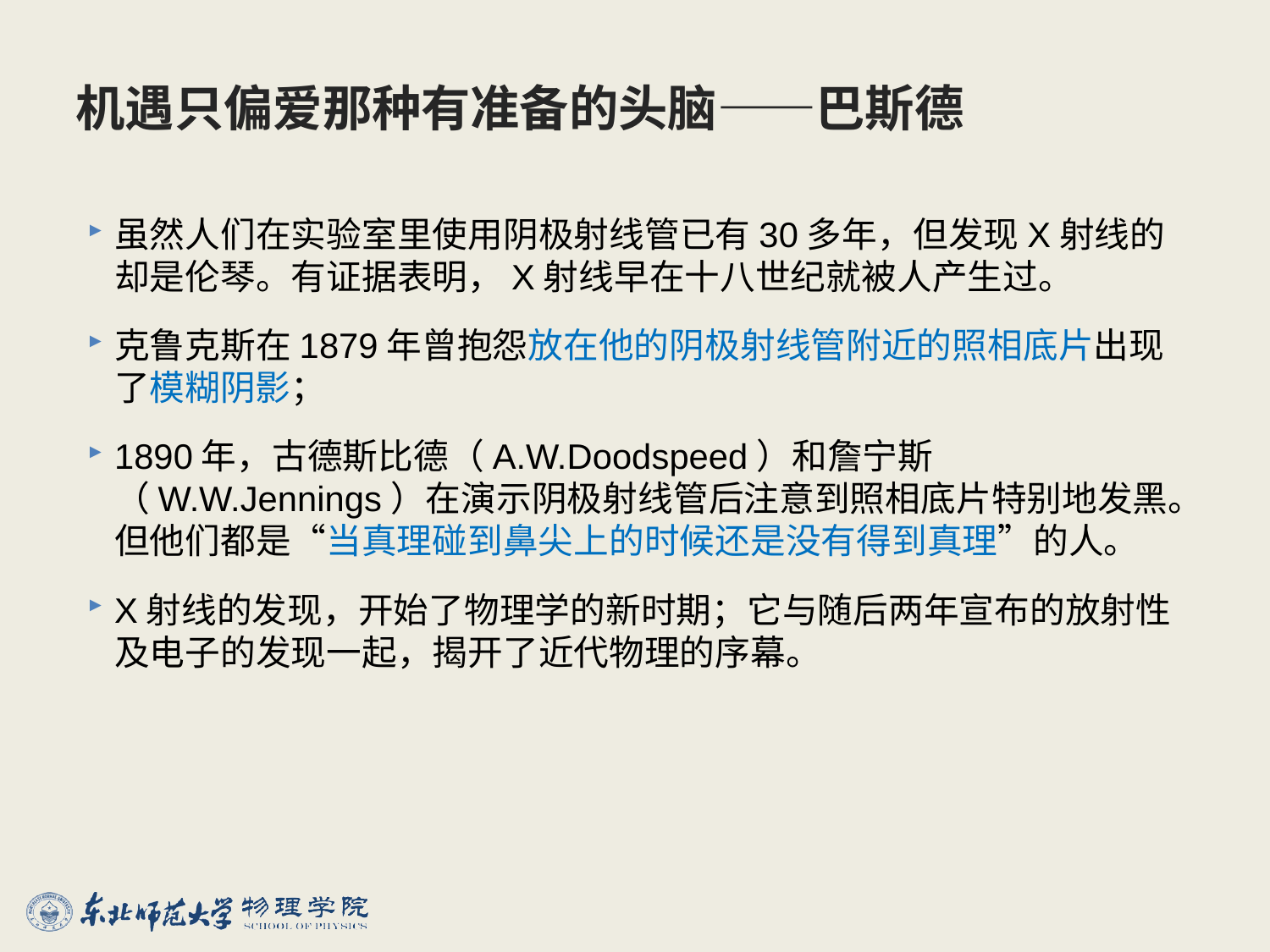

# 机遇只偏爱那种有准备的头脑——巴斯德
虽然人们在实验室里使用阴极射线管已有30多年，但发现X射线的却是伦琴。有证据表明，X射线早在十八世纪就被人产生过。
克鲁克斯在1879年曾抱怨放在他的阴极射线管附近的照相底片出现了模糊阴影；
1890年，古德斯比德（A.W.Doodspeed）和詹宁斯（W.W.Jennings）在演示阴极射线管后注意到照相底片特别地发黑。但他们都是“当真理碰到鼻尖上的时候还是没有得到真理”的人。
X射线的发现，开始了物理学的新时期；它与随后两年宣布的放射性及电子的发现一起，揭开了近代物理的序幕。